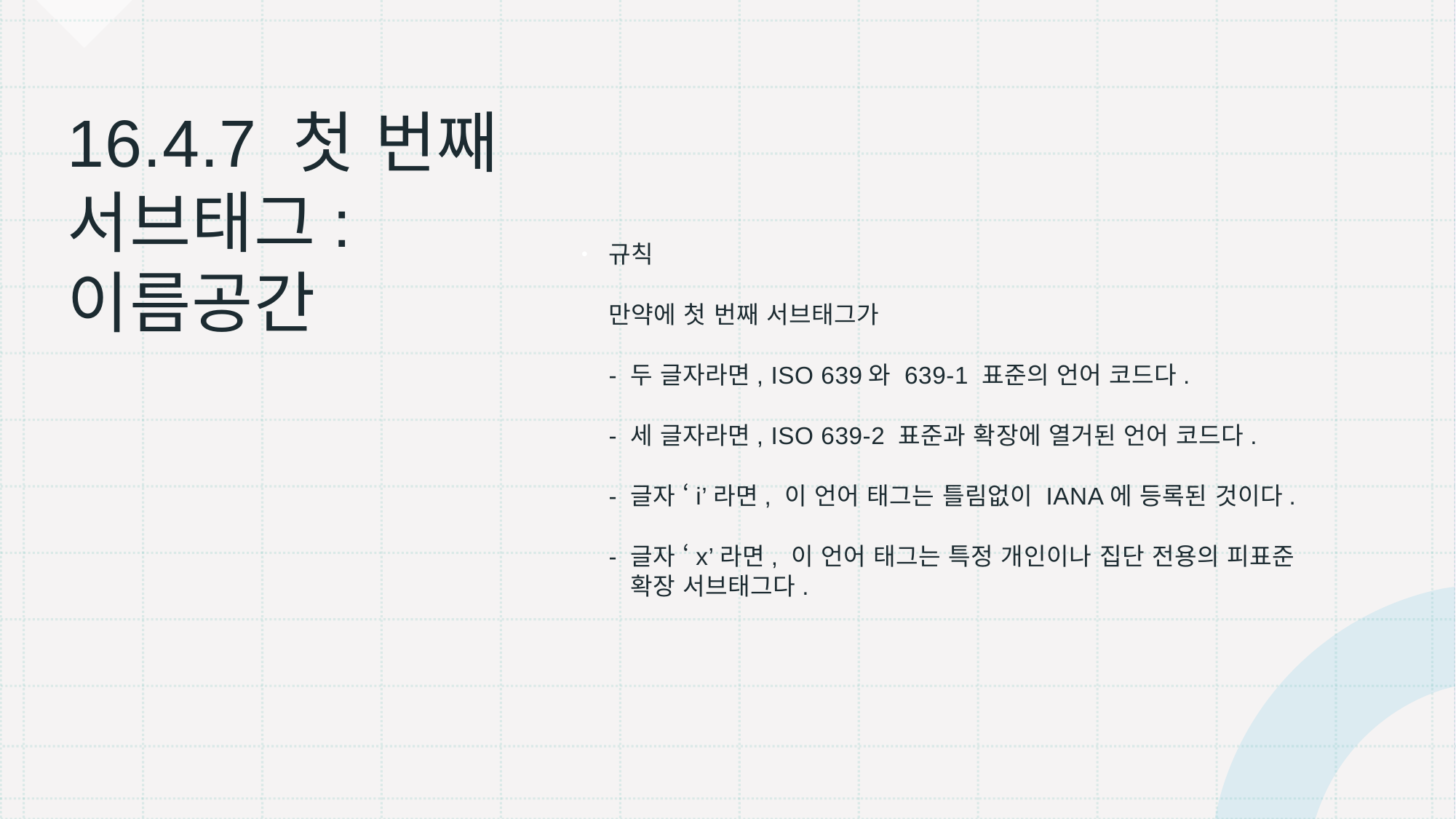

규칙
만약에 첫 번째 서브태그가
- 두 글자라면, ISO 639와 639-1 표준의 언어 코드다.
- 세 글자라면, ISO 639-2 표준과 확장에 열거된 언어 코드다.
- 글자 ‘i’라면, 이 언어 태그는 틀림없이 IANA에 등록된 것이다.
- 글자 ‘x’라면, 이 언어 태그는 특정 개인이나 집단 전용의 피표준
   확장 서브태그다.
# 16.4.7 첫 번째 서브태그: 이름공간